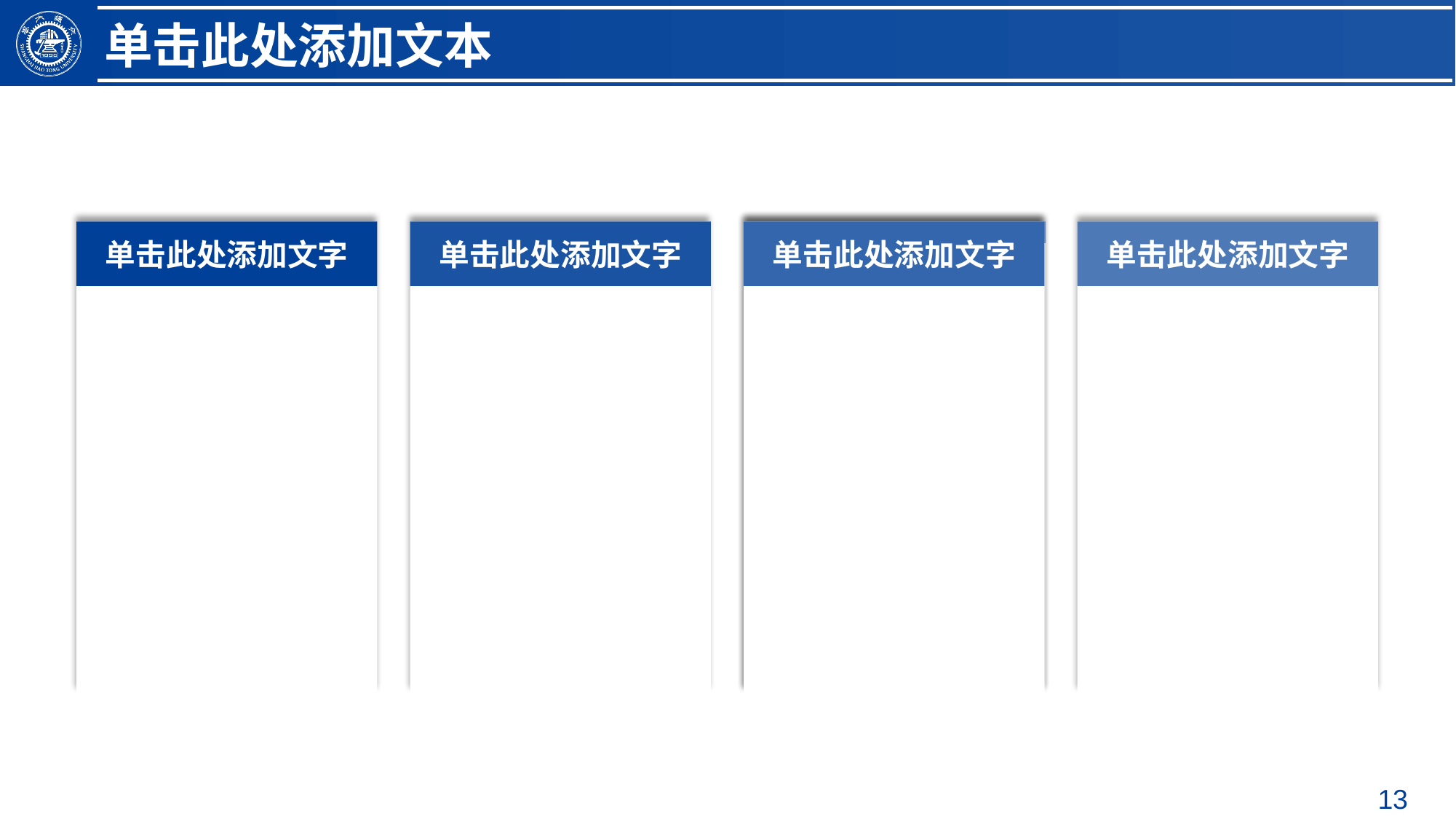

单击此处添加文本
单击此处添加文字
单击此处添加文字

单击此处添加文字

单击此处添加文字

单击此处添加文本
单击此处添加文本
单击此处添加文本
单击此处添加文本
13